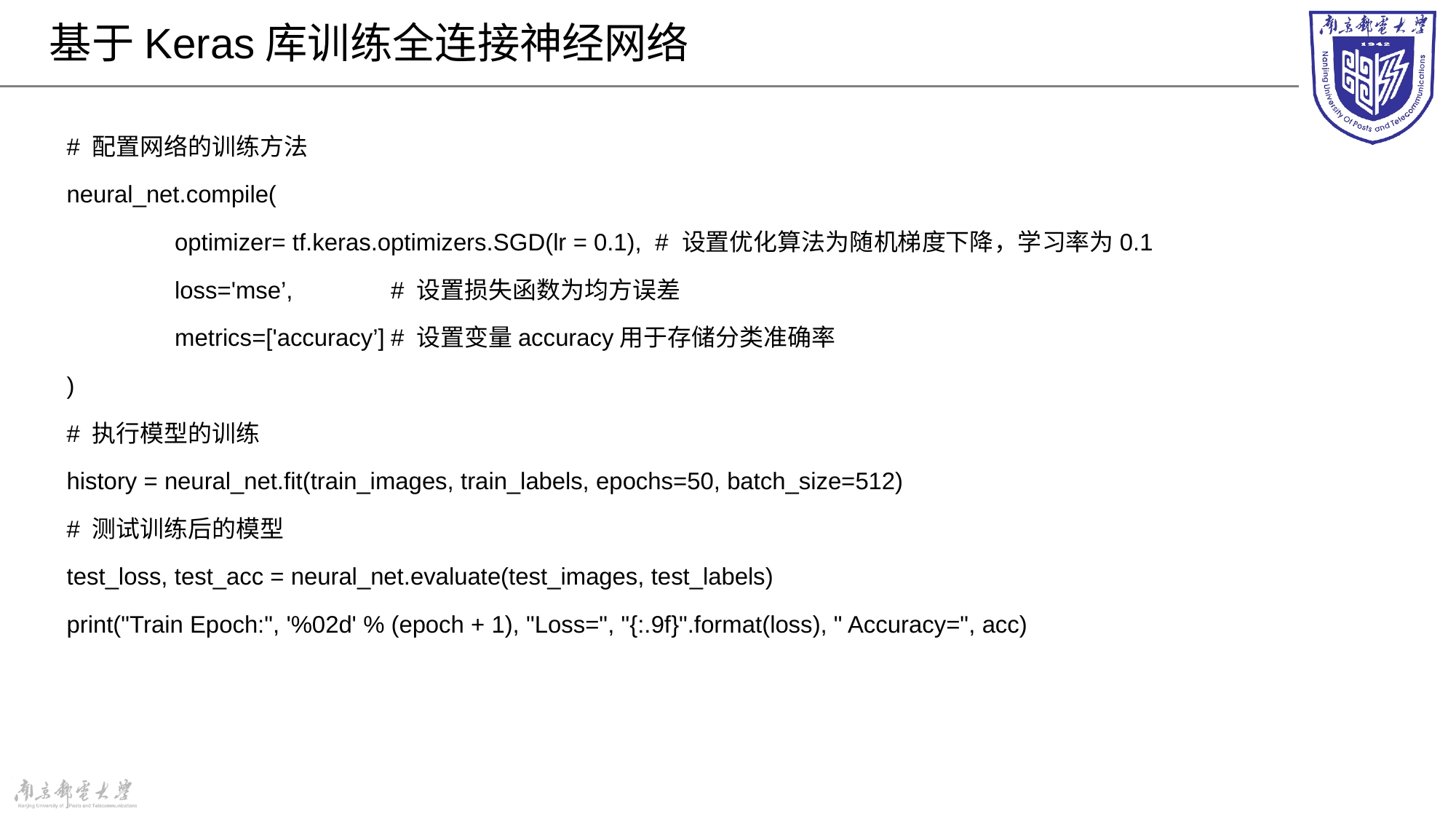

# 基于Keras库训练全连接神经网络
# 配置网络的训练方法
neural_net.compile(
	optimizer= tf.keras.optimizers.SGD(lr = 0.1),  # 设置优化算法为随机梯度下降，学习率为0.1
	loss='mse’,  												# 设置损失函数为均方误差
	metrics=['accuracy’]									# 设置变量accuracy用于存储分类准确率
)
# 执行模型的训练
history = neural_net.fit(train_images, train_labels, epochs=50, batch_size=512)
# 测试训练后的模型
test_loss, test_acc = neural_net.evaluate(test_images, test_labels)
print("Train Epoch:", '%02d' % (epoch + 1), "Loss=", "{:.9f}".format(loss), " Accuracy=", acc)